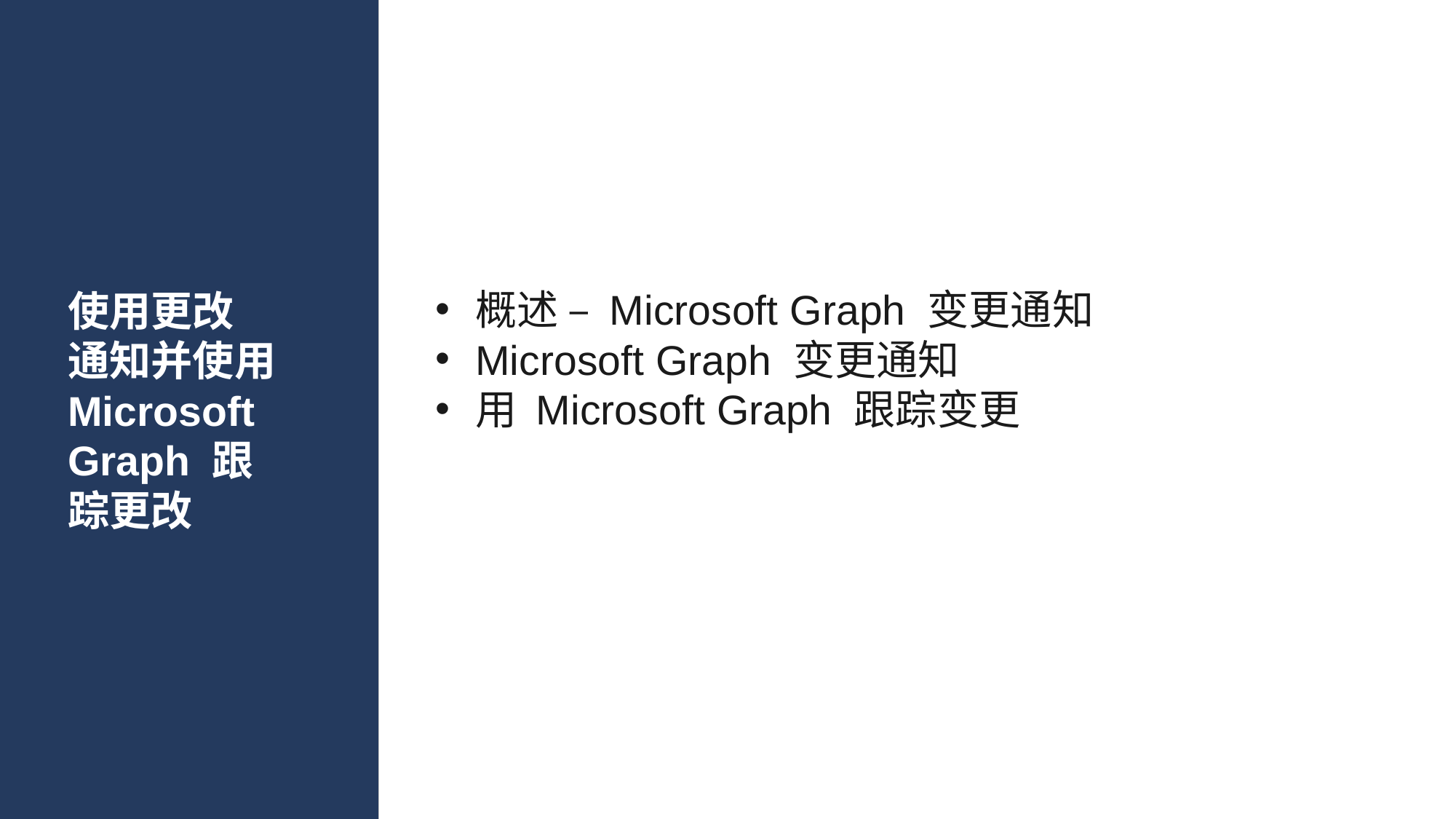

# 使用更改 通知并使用 Microsoft Graph 跟踪更改
概述 – Microsoft Graph 变更通知
Microsoft Graph 变更通知
用 Microsoft Graph 跟踪变更